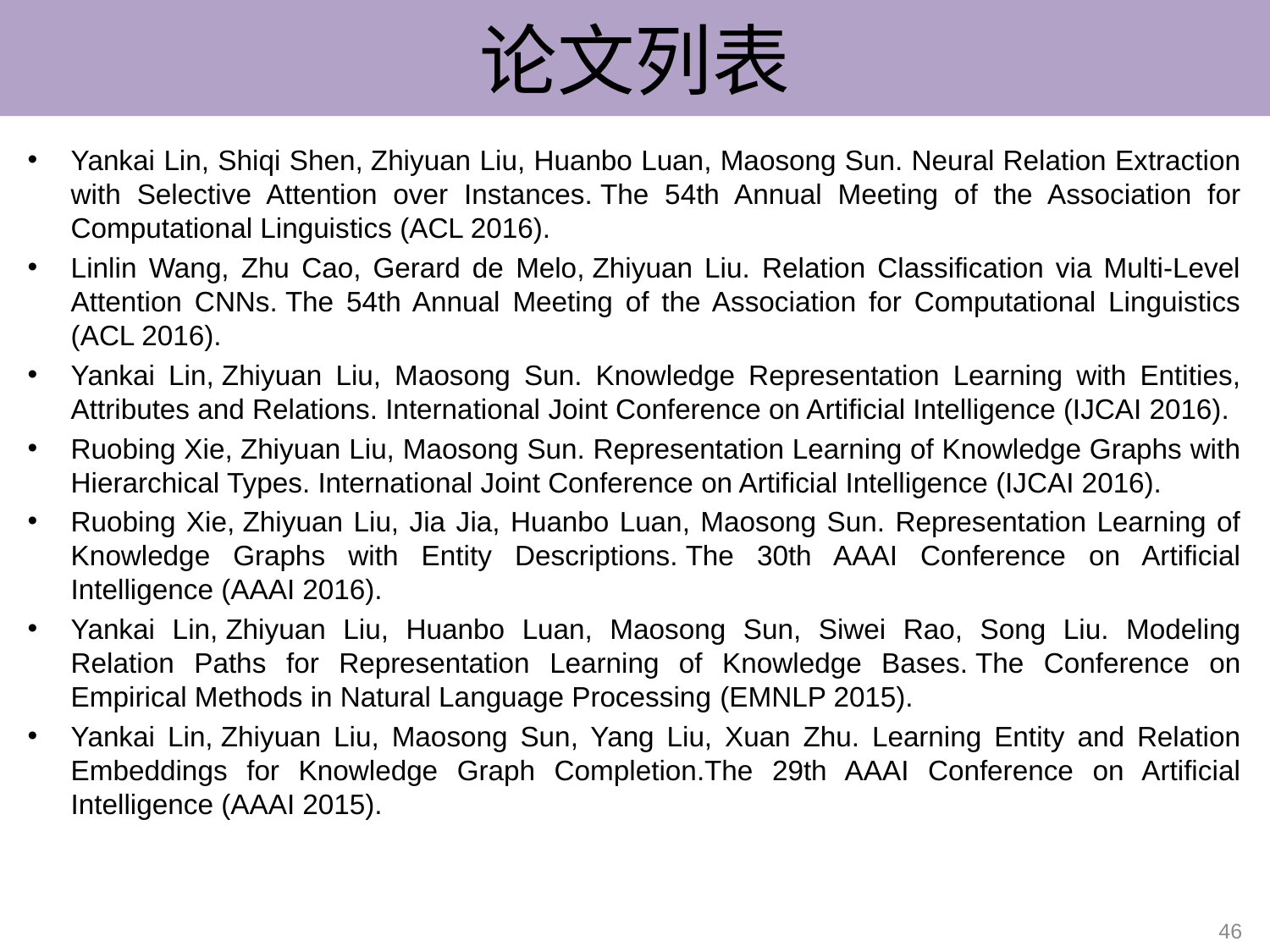

# 论文列表
Yankai Lin, Shiqi Shen, Zhiyuan Liu, Huanbo Luan, Maosong Sun. Neural Relation Extraction with Selective Attention over Instances. The 54th Annual Meeting of the Association for Computational Linguistics (ACL 2016).
Linlin Wang, Zhu Cao, Gerard de Melo, Zhiyuan Liu. Relation Classification via Multi-Level Attention CNNs. The 54th Annual Meeting of the Association for Computational Linguistics (ACL 2016).
Yankai Lin, Zhiyuan Liu, Maosong Sun. Knowledge Representation Learning with Entities, Attributes and Relations. International Joint Conference on Artificial Intelligence (IJCAI 2016).
Ruobing Xie, Zhiyuan Liu, Maosong Sun. Representation Learning of Knowledge Graphs with Hierarchical Types. International Joint Conference on Artificial Intelligence (IJCAI 2016).
Ruobing Xie, Zhiyuan Liu, Jia Jia, Huanbo Luan, Maosong Sun. Representation Learning of Knowledge Graphs with Entity Descriptions. The 30th AAAI Conference on Artificial Intelligence (AAAI 2016).
Yankai Lin, Zhiyuan Liu, Huanbo Luan, Maosong Sun, Siwei Rao, Song Liu. Modeling Relation Paths for Representation Learning of Knowledge Bases. The Conference on Empirical Methods in Natural Language Processing (EMNLP 2015).
Yankai Lin, Zhiyuan Liu, Maosong Sun, Yang Liu, Xuan Zhu. Learning Entity and Relation Embeddings for Knowledge Graph Completion.The 29th AAAI Conference on Artificial Intelligence (AAAI 2015).
46